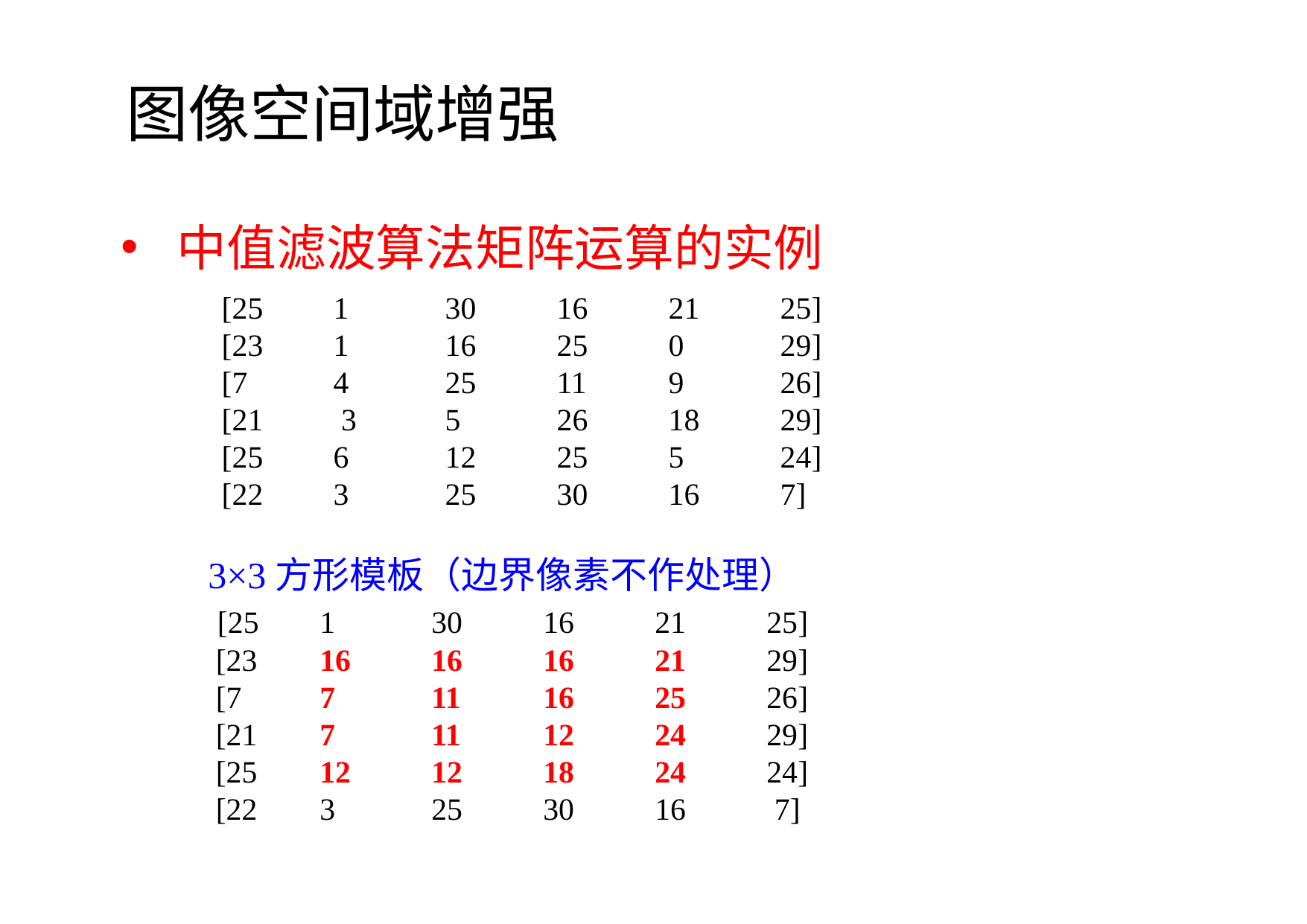

图像空间域增强
中值滤波算法矩阵运算的实例
[25	1	30	16	21	25]
[23	1 	16 	25  	0 	29]
[7  	4 	25 	11  	9	26]
[21 	 3  	5 	26	18 	29]
[25  	6 	12 	25  	5	24]
[22  	3 	25 	30 	16  	7]
3×3方形模板（边界像素不作处理）
 [25	1	30	16	21	25]
 [23	16 	16 	16	21 	29]
 [7  	7 	11 	16  	25	26]
 [21  	7   	11 	12 	24 	29]
 [25  	12 	12 	18  	24	24]
 [22  	3 	25 	30 	16 	 7]